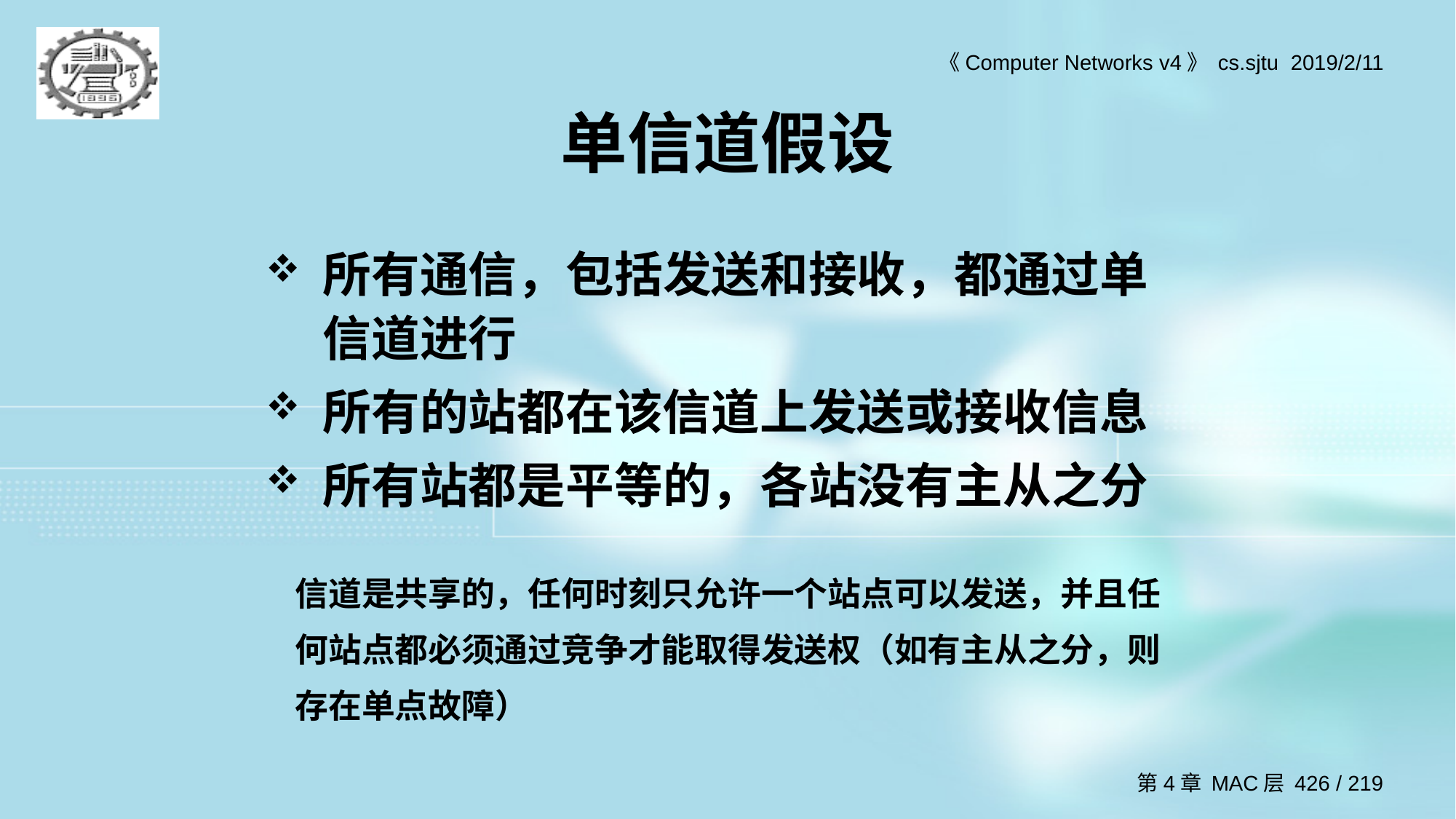

# 单信道假设
所有通信，包括发送和接收，都通过单信道进行
所有的站都在该信道上发送或接收信息
所有站都是平等的，各站没有主从之分
信道是共享的，任何时刻只允许一个站点可以发送，并且任何站点都必须通过竞争才能取得发送权（如有主从之分，则存在单点故障）